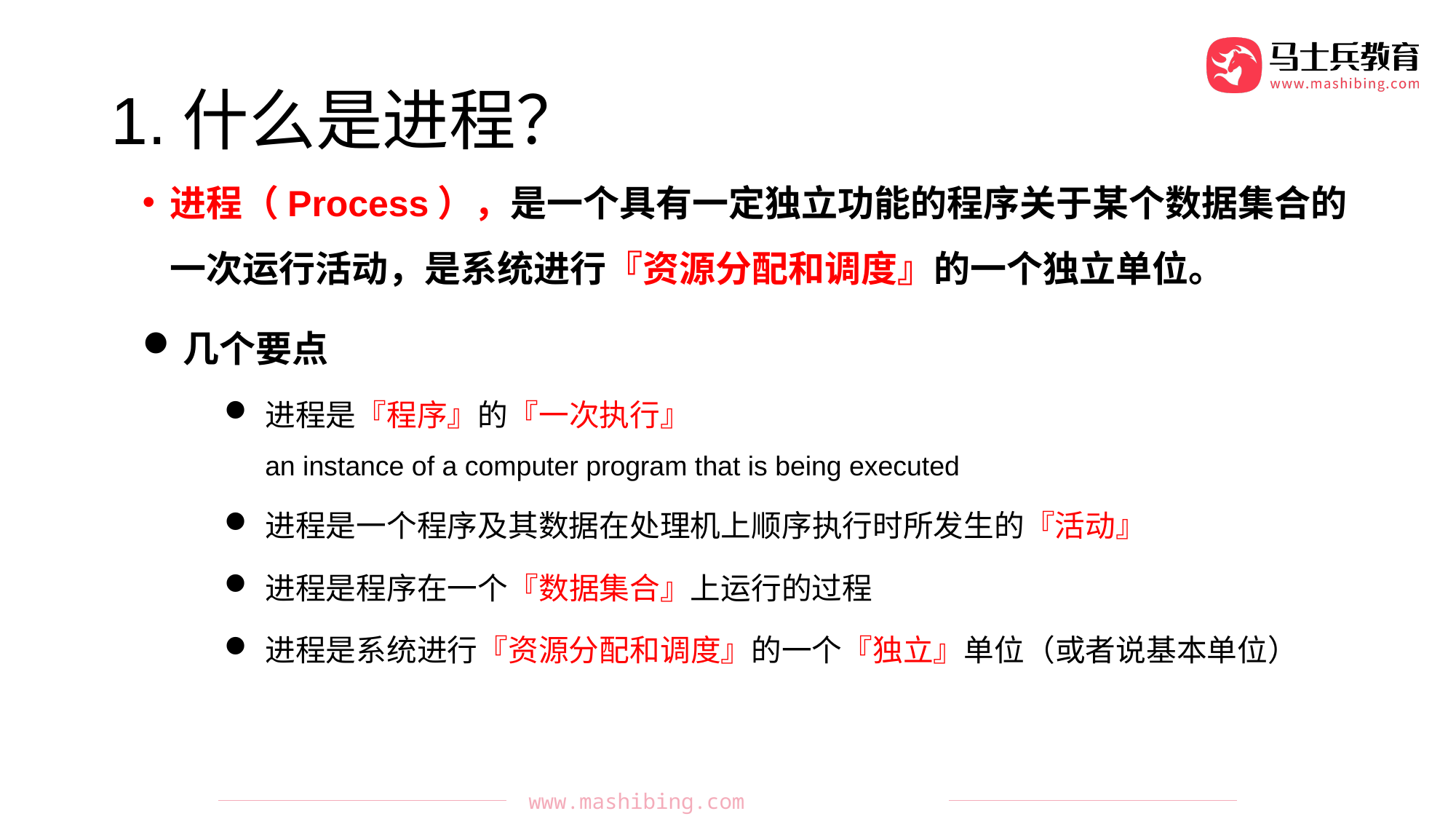

# 1.什么是进程？
进程（Process），是一个具有一定独立功能的程序关于某个数据集合的一次运行活动，是系统进行『资源分配和调度』的一个独立单位。
几个要点
进程是『程序』的『一次执行』
an instance of a computer program that is being executed
进程是一个程序及其数据在处理机上顺序执行时所发生的『活动』
进程是程序在一个『数据集合』上运行的过程
进程是系统进行『资源分配和调度』的一个『独立』单位（或者说基本单位）